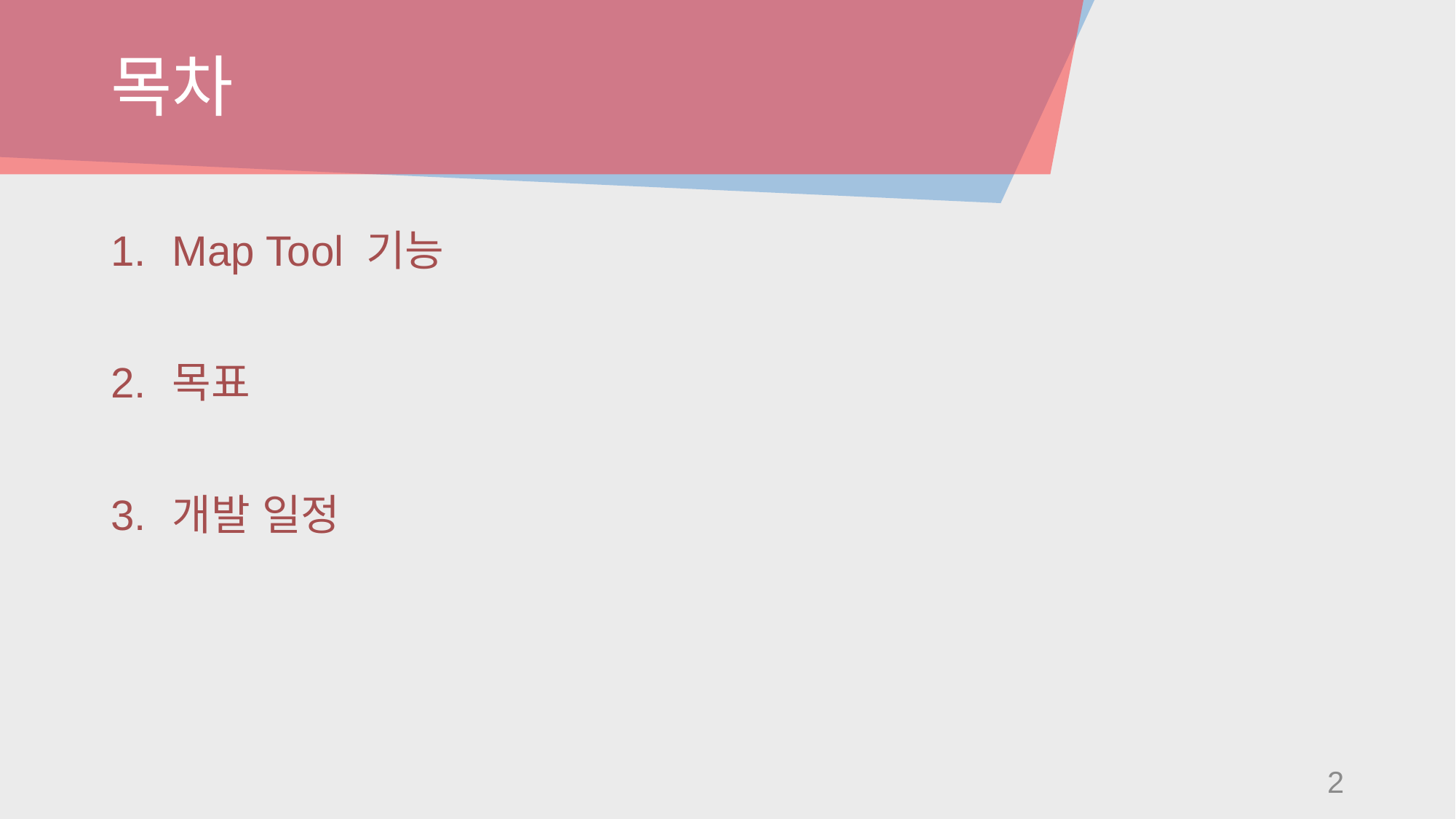

# 목차
Map Tool 기능

목표

개발 일정
2